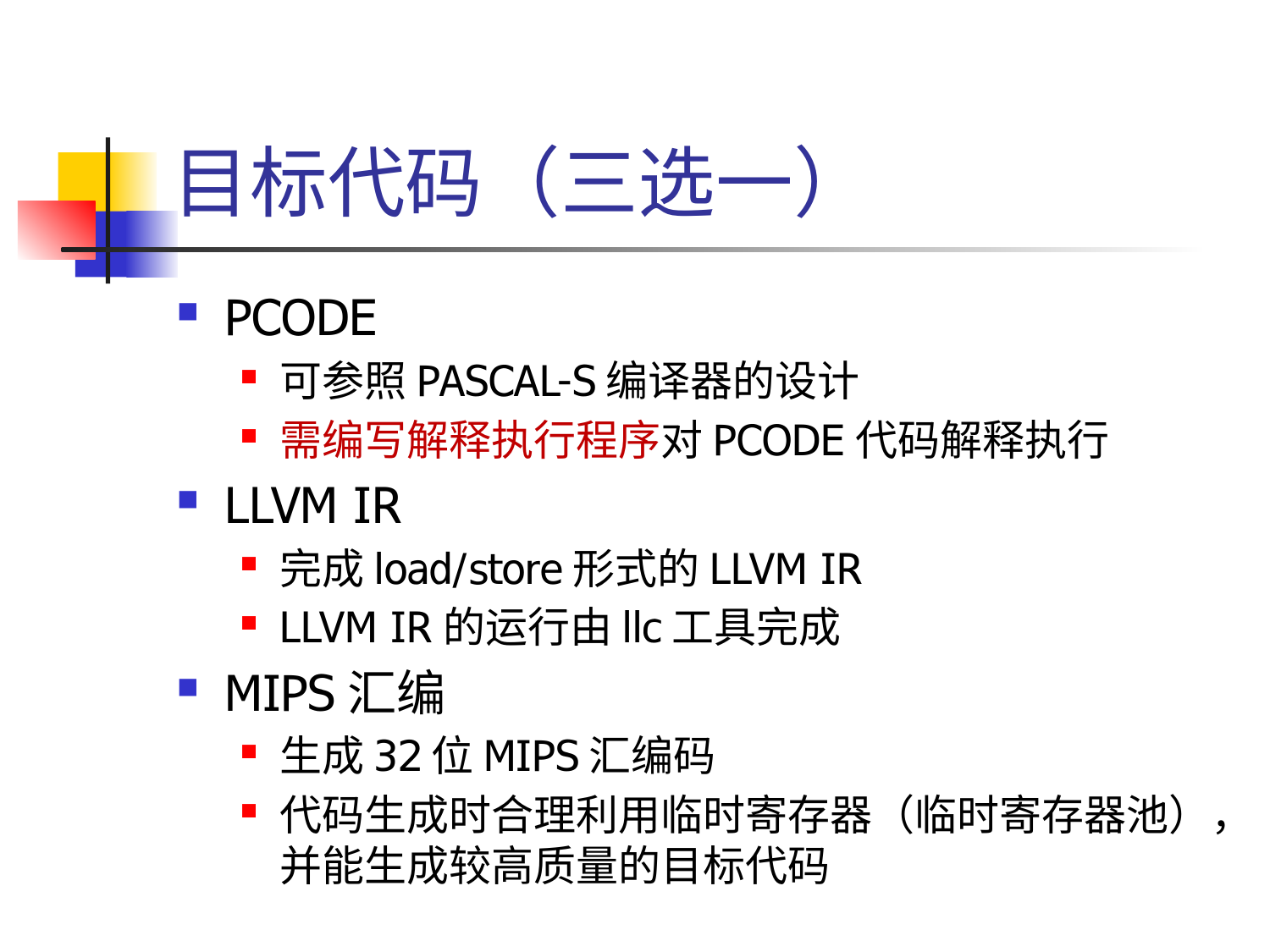

# 目标代码（三选一）
PCODE
可参照PASCAL-S编译器的设计
需编写解释执行程序对PCODE代码解释执行
LLVM IR
完成load/store形式的LLVM IR
LLVM IR的运行由llc工具完成
MIPS汇编
生成32位MIPS汇编码
代码生成时合理利用临时寄存器（临时寄存器池），并能生成较高质量的目标代码